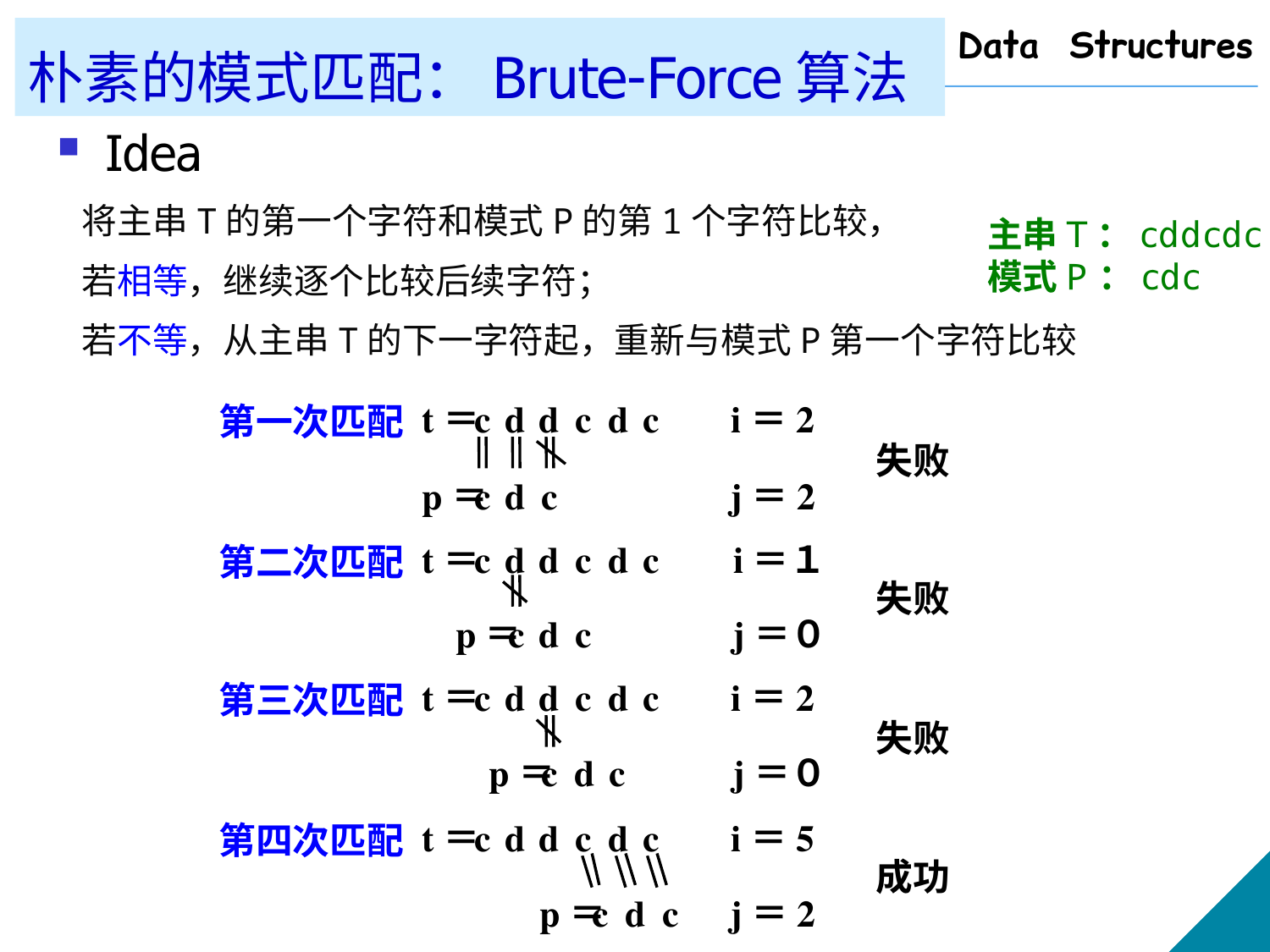

# 朴素的模式匹配：Brute-Force算法
Idea
  将主串T的第一个字符和模式P的第1个字符比较，
  若相等，继续逐个比较后续字符；
  若不等，从主串T的下一字符起，重新与模式P第一个字符比较

主串T：cddcdc
模式P：cdc
t＝
c
d
d
c
d
c
i＝2
第一次匹配

失败

p＝
c
d
c
j＝2
t＝
c
d
d
c
d
c
i＝１
第二次匹配

失败

p＝
c
d
c
j＝０
t＝
c
d
d
c
d
c
i＝2
第三次匹配

失败

p＝
c
d
c
j＝０
t＝
c
d
d
c
d
c
i＝5
第四次匹配

成功

p＝
c
d
c
j＝2